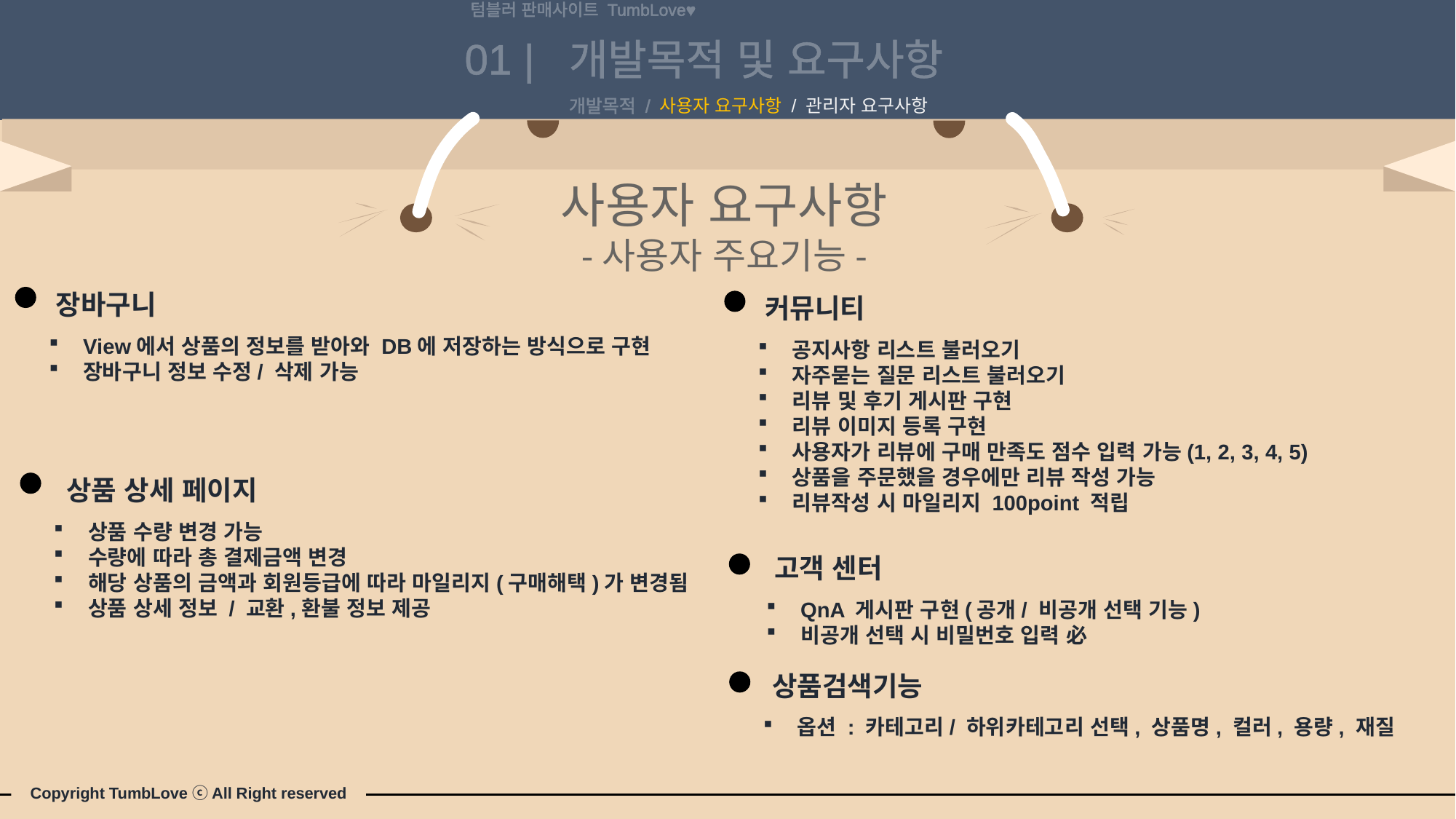

텀블러 판매사이트 TumbLove♥
01 |
개발목적 및 요구사항
개발목적 / 사용자 요구사항 / 관리자 요구사항

사용자 요구사항
-사용자 주요기능-
장바구니
View에서 상품의 정보를 받아와 DB에 저장하는 방식으로 구현
장바구니 정보 수정/ 삭제 가능
커뮤니티
공지사항 리스트 불러오기
자주묻는 질문 리스트 불러오기
리뷰 및 후기 게시판 구현
리뷰 이미지 등록 구현
사용자가 리뷰에 구매 만족도 점수 입력 가능(1, 2, 3, 4, 5)
상품을 주문했을 경우에만 리뷰 작성 가능
리뷰작성 시 마일리지 100point 적립

상품 상세 페이지
상품 수량 변경 가능
수량에 따라 총 결제금액 변경
해당 상품의 금액과 회원등급에 따라 마일리지(구매해택)가 변경됨
상품 상세 정보 / 교환,환불 정보 제공

고객 센터
QnA 게시판 구현(공개/ 비공개 선택 기능)
비공개 선택 시 비밀번호 입력 必

상품검색기능
옵션 : 카테고리/ 하위카테고리 선택, 상품명, 컬러, 용량, 재질

Copyright TumbLove ⓒ All Right reserved